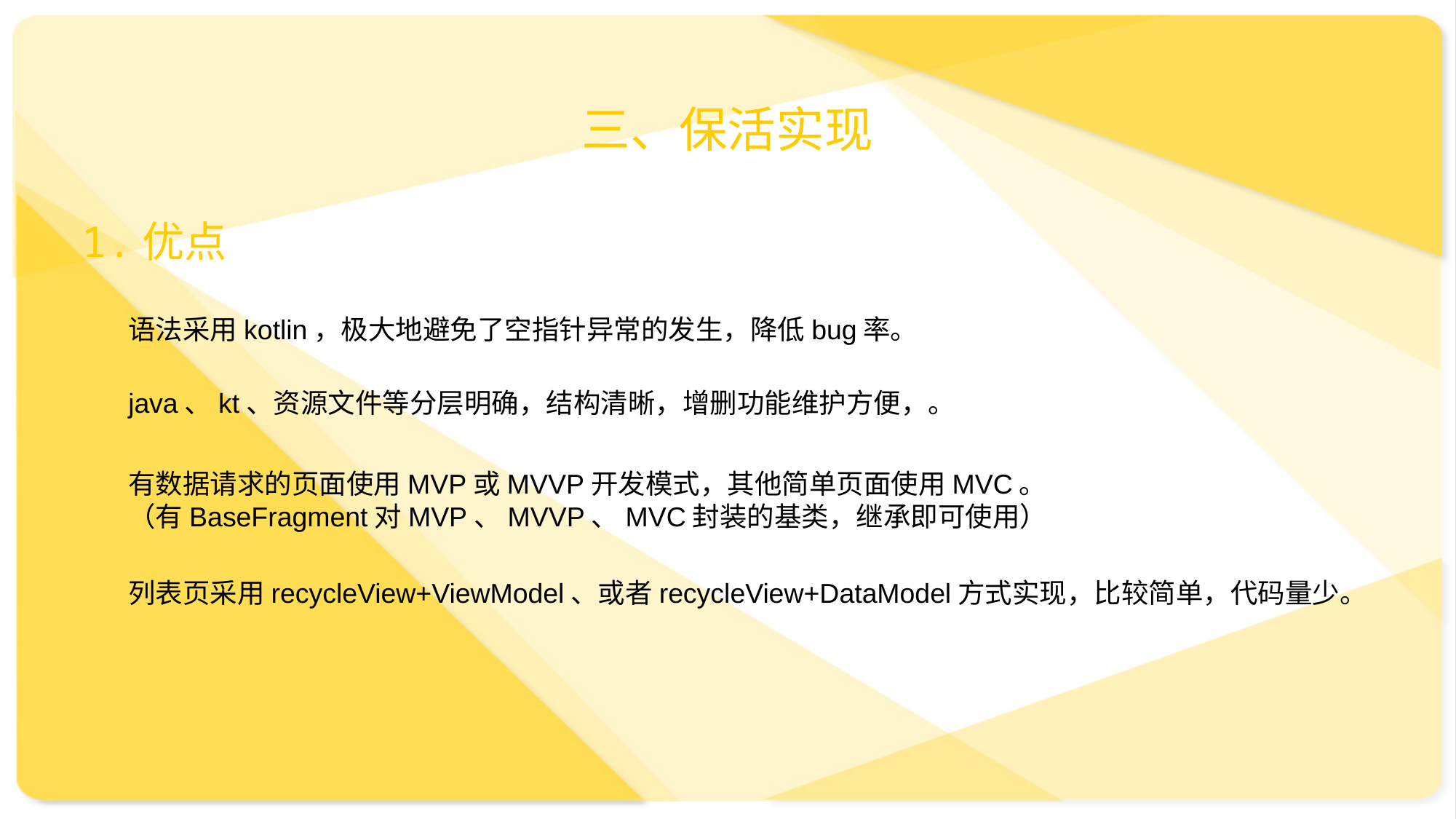

三、保活实现
1.优点
语法采用kotlin，极大地避免了空指针异常的发生，降低bug率。
java、kt、资源文件等分层明确，结构清晰，增删功能维护方便，。
有数据请求的页面使用MVP或MVVP开发模式，其他简单页面使用MVC。
（有BaseFragment对MVP、MVVP、MVC封装的基类，继承即可使用）
列表页采用recycleView+ViewModel、或者recycleView+DataModel方式实现，比较简单，代码量少。